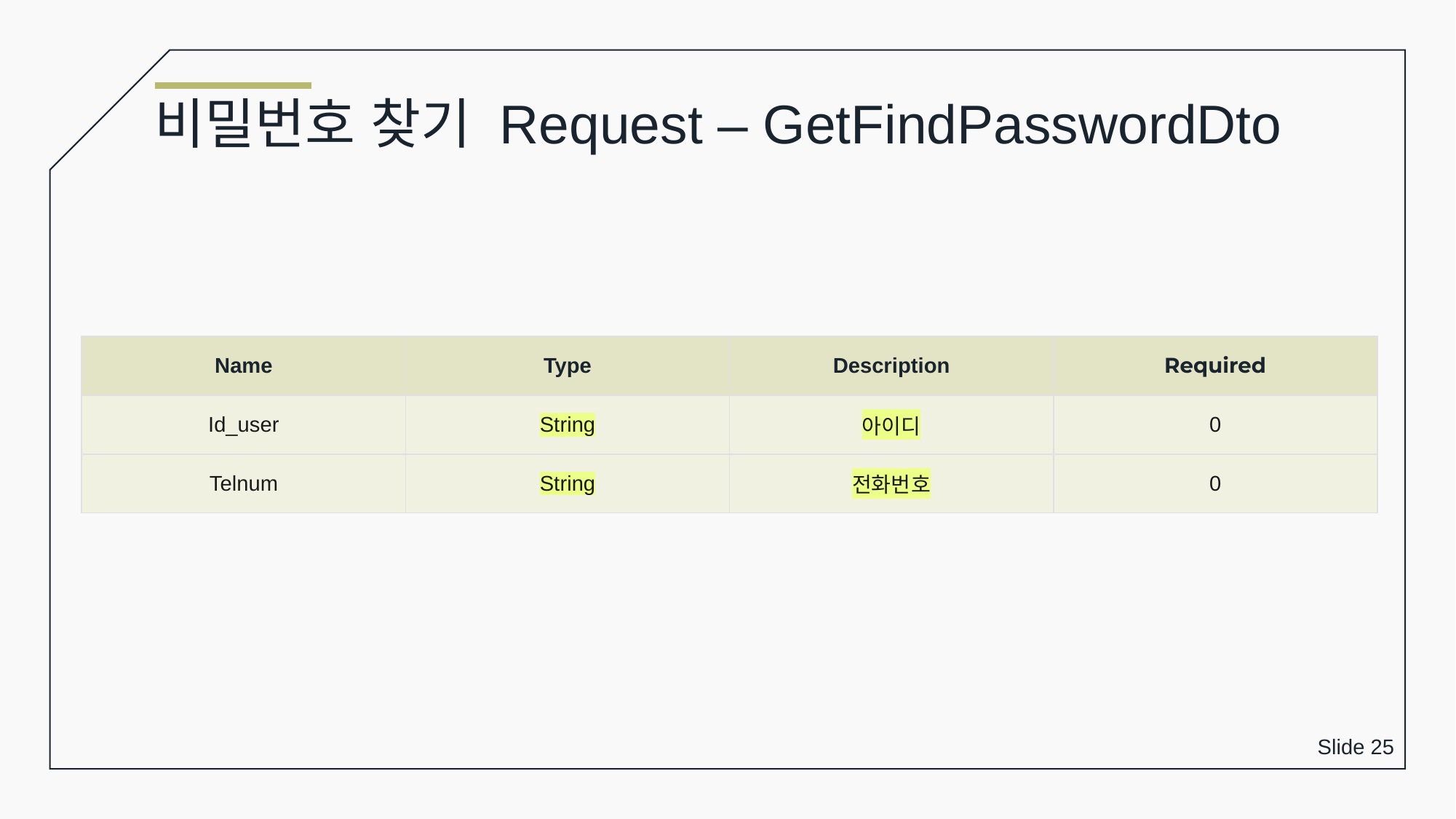

비밀번호 찾기 Request – GetFindPasswordDto

| Name | Type | Description | Required |
| --- | --- | --- | --- |
| Id\_user | String | 아이디 | 0 |
| Telnum | String | 전화번호 | 0 |